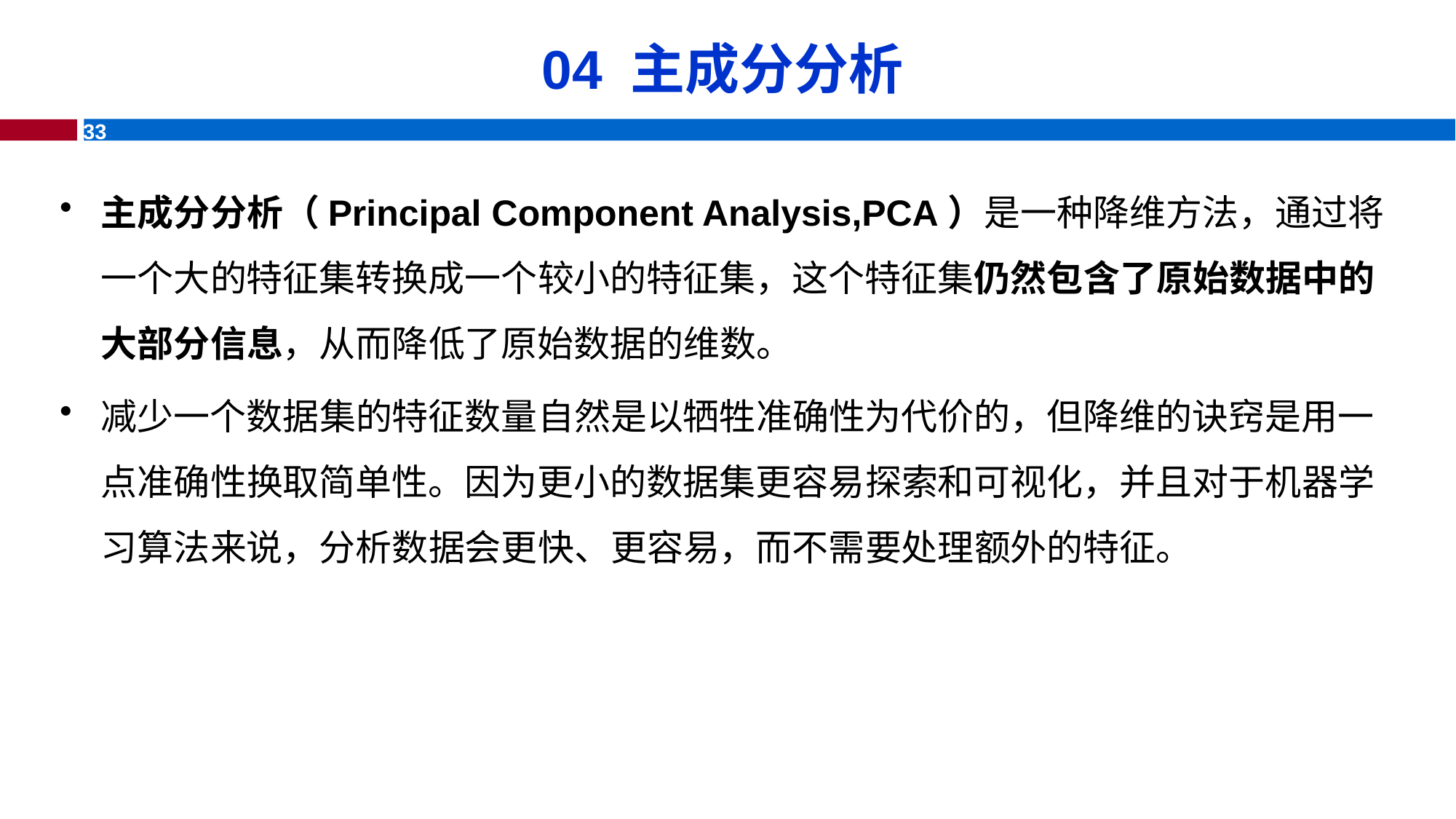

# 04 主成分分析
主成分分析（Principal Component Analysis,PCA）是一种降维方法，通过将一个大的特征集转换成一个较小的特征集，这个特征集仍然包含了原始数据中的大部分信息，从而降低了原始数据的维数。
减少一个数据集的特征数量自然是以牺牲准确性为代价的，但降维的诀窍是用一点准确性换取简单性。因为更小的数据集更容易探索和可视化，并且对于机器学习算法来说，分析数据会更快、更容易，而不需要处理额外的特征。